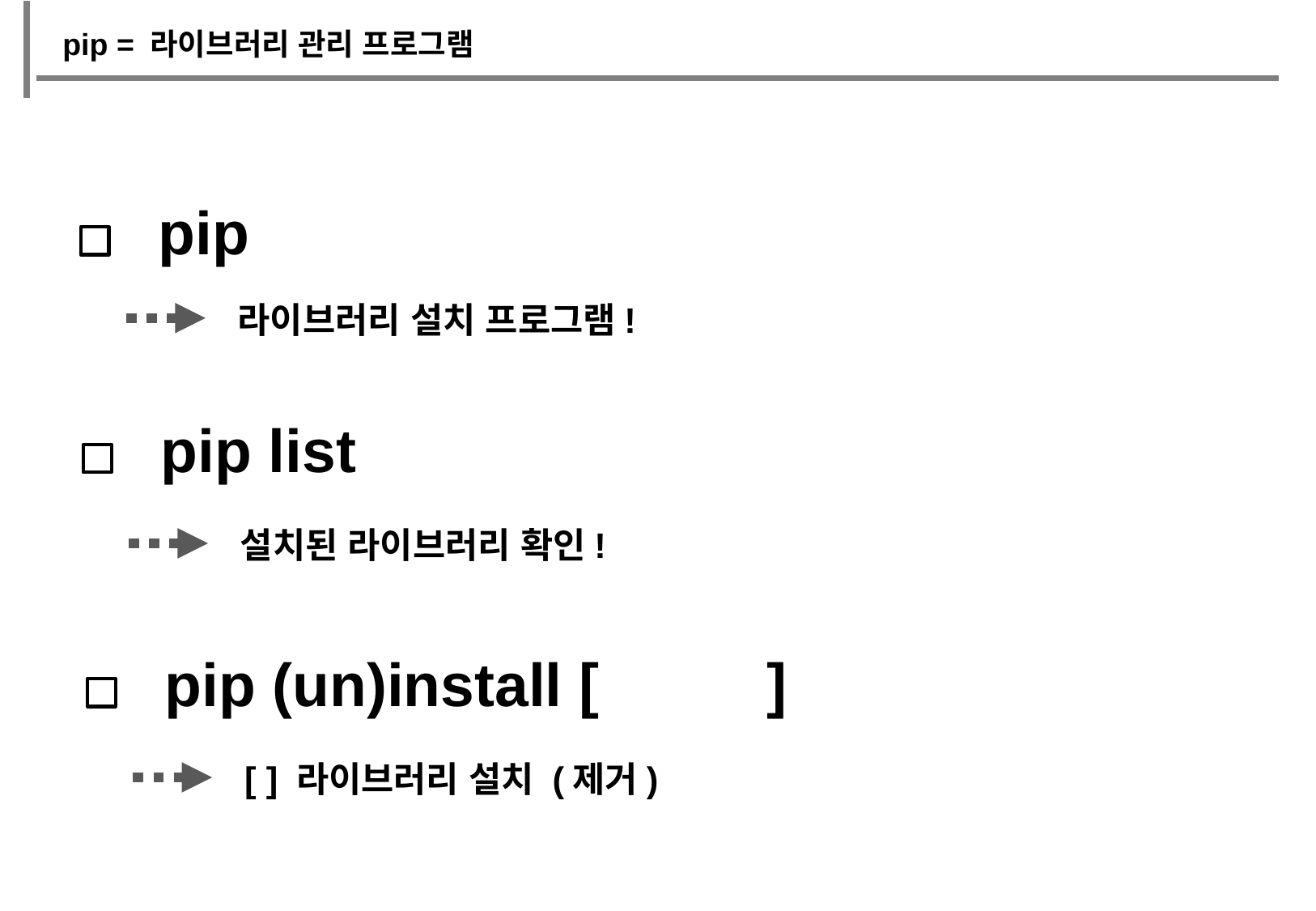

pip = 라이브러리 관리 프로그램

pip

라이브러리 설치 프로그램!
pip list

설치된 라이브러리 확인!
pip (un)install [          ]

[ ] 라이브러리 설치 (제거)